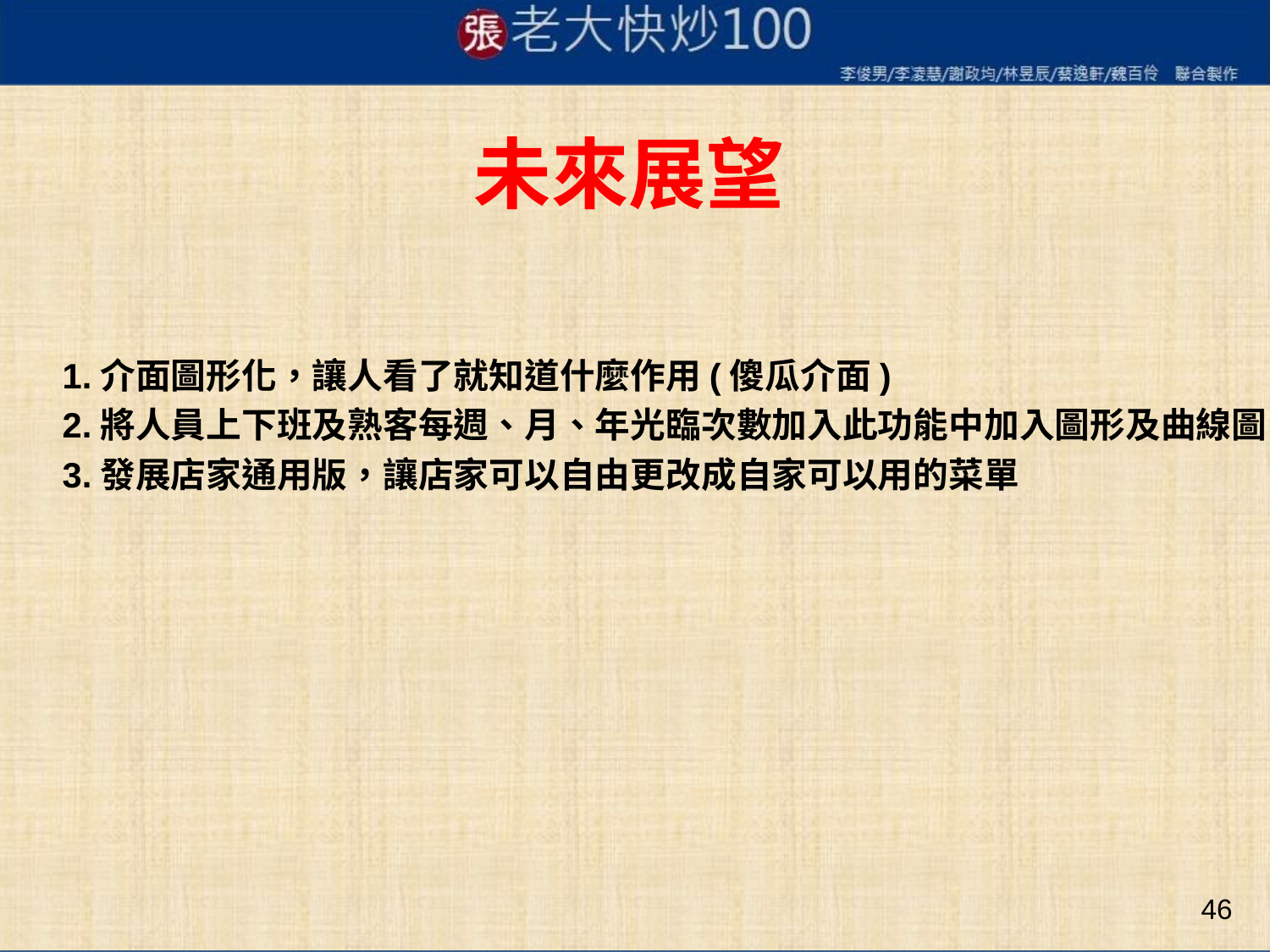

# 未來展望
1.介面圖形化，讓人看了就知道什麼作用(傻瓜介面)
2.將人員上下班及熟客每週、月、年光臨次數加入此功能中加入圖形及曲線圖
3.發展店家通用版，讓店家可以自由更改成自家可以用的菜單
46